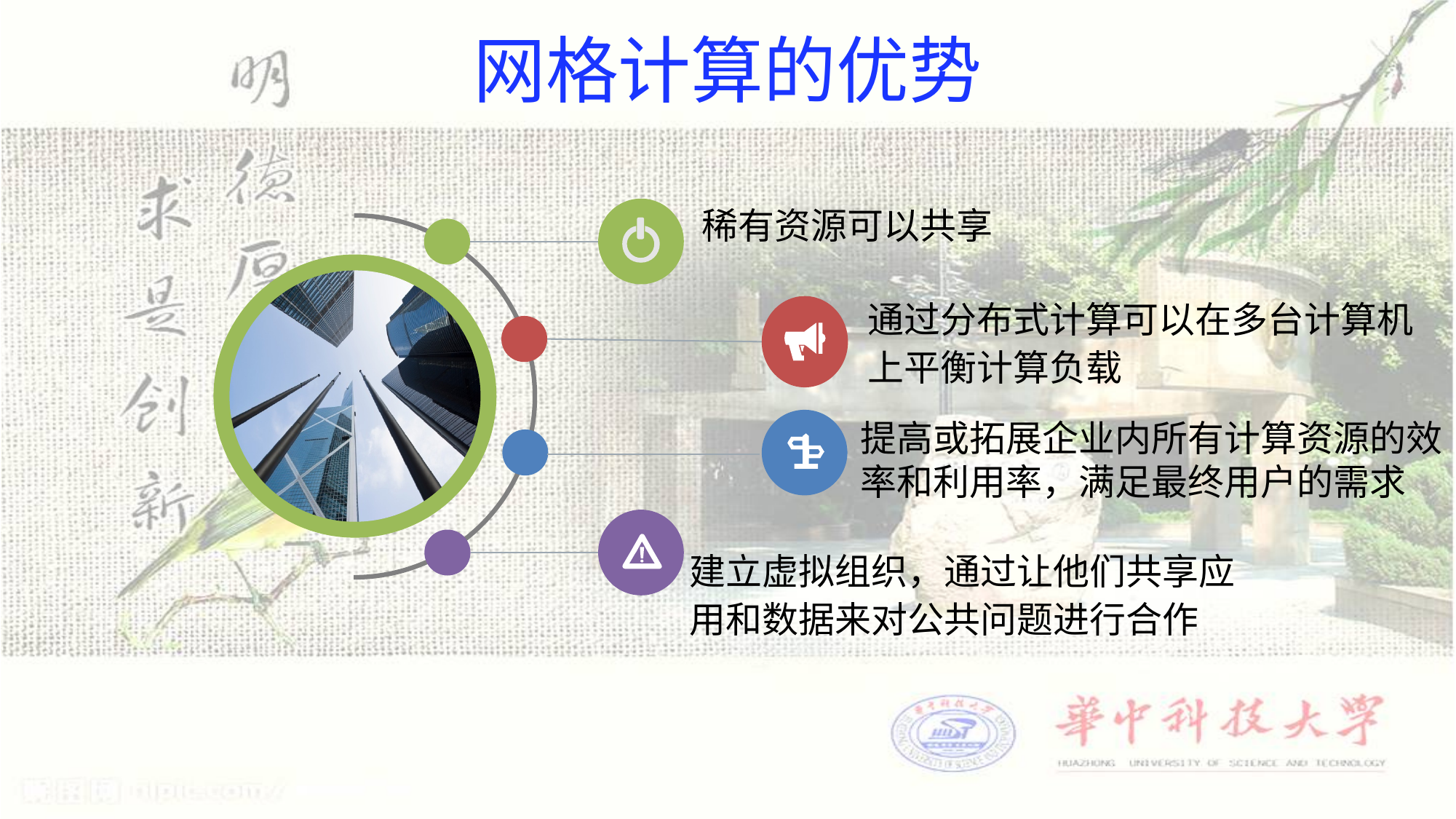

# 网格计算的优势
稀有资源可以共享

通过分布式计算可以在多台计算机上平衡计算负载

提高或拓展企业内所有计算资源的效率和利用率，满足最终用户的需求

建立虚拟组织，通过让他们共享应用和数据来对公共问题进行合作